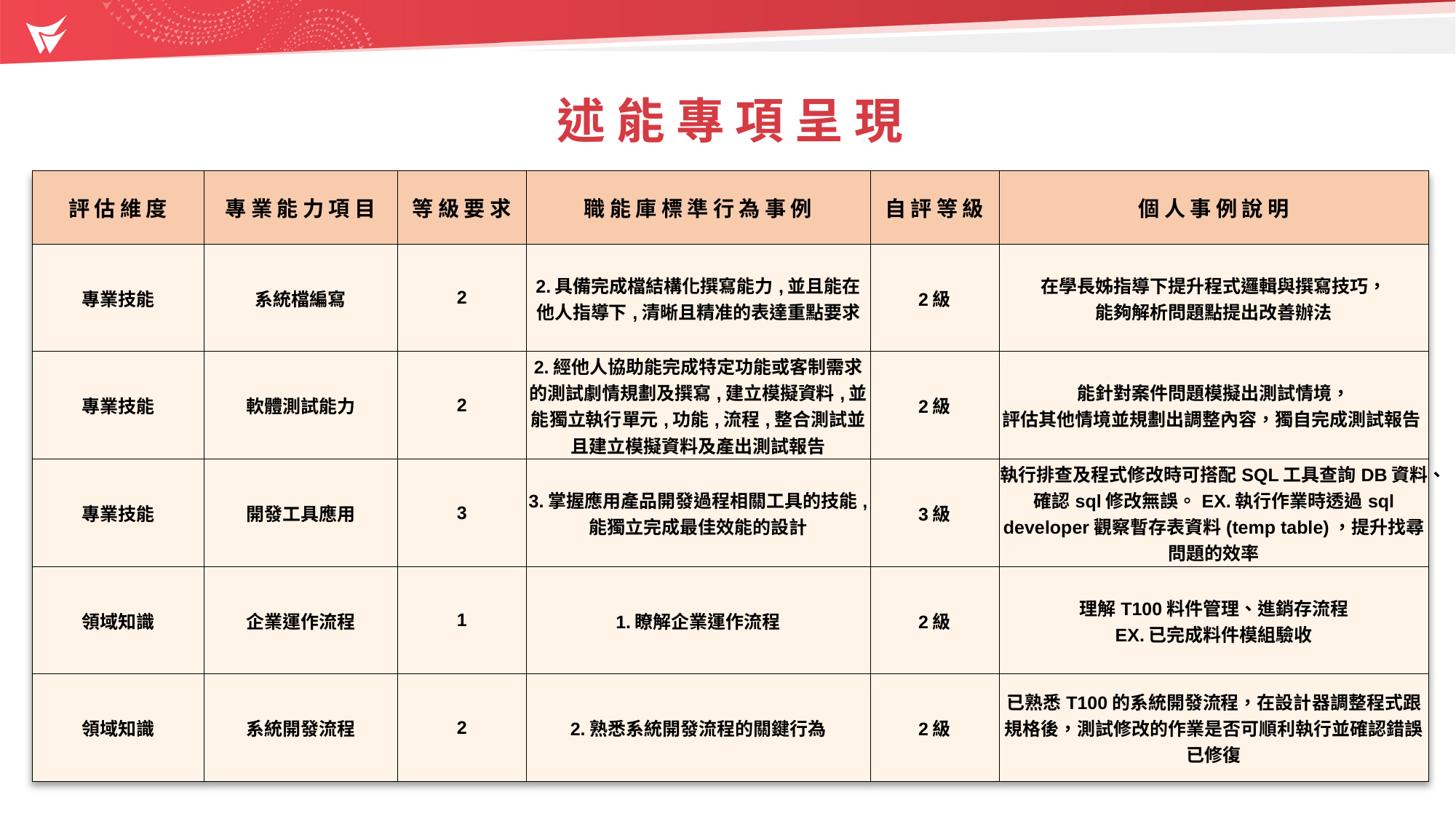

述 能 專 項 呈 現
| 評估維度 | 專業能力項目 | 等級要求 | 職能庫標準行為事例 | 自評等級 | 個人事例說明 |
| --- | --- | --- | --- | --- | --- |
| 專業技能 | 系統檔編寫 | 2 | 2.具備完成檔結構化撰寫能力,並且能在他人指導下,清晰且精准的表達重點要求 | 2級 | 在學長姊指導下提升程式邏輯與撰寫技巧， 能夠解析問題點提出改善辦法 |
| 專業技能 | 軟體測試能力 | 2 | 2.經他人協助能完成特定功能或客制需求的測試劇情規劃及撰寫,建立模擬資料,並能獨立執行單元,功能,流程,整合測試並且建立模擬資料及產出測試報告 | 2級 | 能針對案件問題模擬出測試情境， 評估其他情境並規劃出調整內容，獨自完成測試報告 |
| 專業技能 | 開發工具應用 | 3 | 3.掌握應用產品開發過程相關工具的技能, 能獨立完成最佳效能的設計 | 3級 | 執行排查及程式修改時可搭配SQL工具查詢DB資料、確認sql修改無誤。EX.執行作業時透過sql developer觀察暫存表資料(temp table)，提升找尋問題的效率 |
| 領域知識 | 企業運作流程 | 1 | 1.瞭解企業運作流程 | 2級 | 理解T100料件管理、進銷存流程 EX.已完成料件模組驗收 |
| 領域知識 | 系統開發流程 | 2 | 2.熟悉系統開發流程的關鍵行為 | 2級 | 已熟悉T100的系統開發流程，在設計器調整程式跟規格後，測試修改的作業是否可順利執行並確認錯誤已修復 |